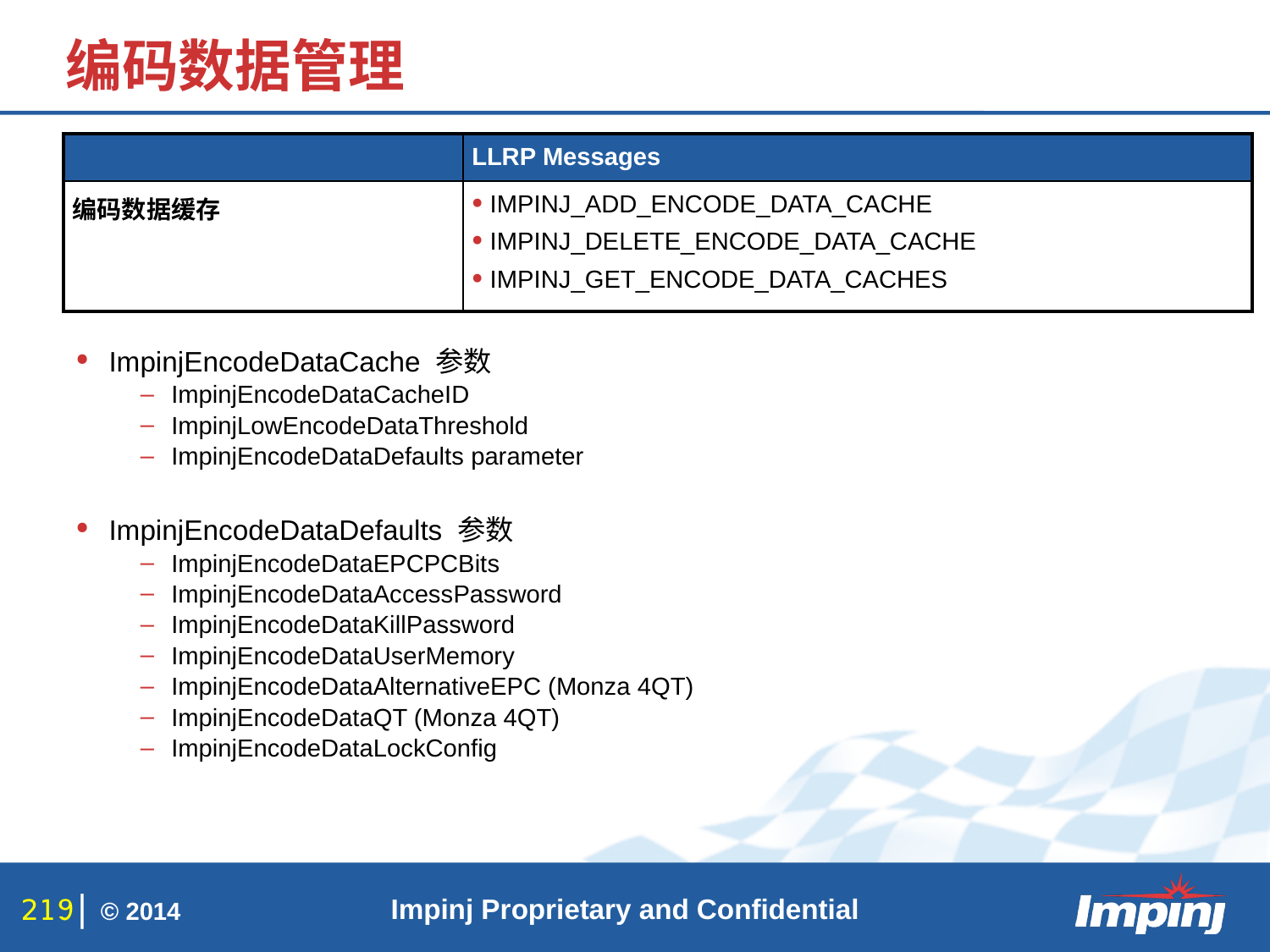

# 编码数据管理
|  | LLRP Messages |
| --- | --- |
| 编码数据缓存 | IMPINJ\_ADD\_ENCODE\_DATA\_CACHE IMPINJ\_DELETE\_ENCODE\_DATA\_CACHE IMPINJ\_GET\_ENCODE\_DATA\_CACHES |
ImpinjEncodeDataCache 参数
ImpinjEncodeDataCacheID
ImpinjLowEncodeDataThreshold
ImpinjEncodeDataDefaults parameter

ImpinjEncodeDataDefaults 参数
ImpinjEncodeDataEPCPCBits
ImpinjEncodeDataAccessPassword
ImpinjEncodeDataKillPassword
ImpinjEncodeDataUserMemory
ImpinjEncodeDataAlternativeEPC (Monza 4QT)
ImpinjEncodeDataQT (Monza 4QT)
ImpinjEncodeDataLockConfig